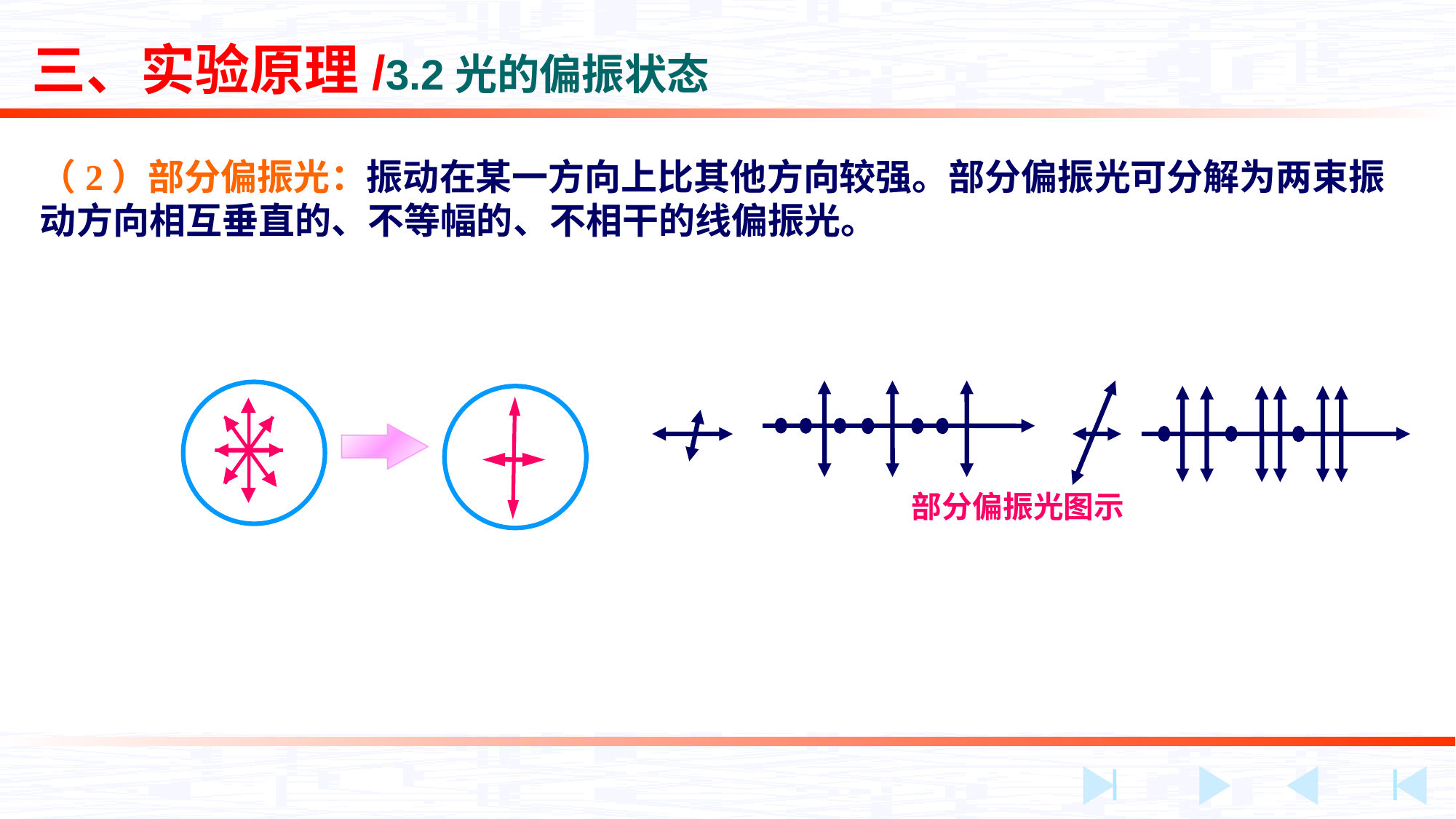

三、实验原理/3.2光的偏振状态
（2）部分偏振光：振动在某一方向上比其他方向较强。部分偏振光可分解为两束振动方向相互垂直的、不等幅的、不相干的线偏振光。

部分偏振光图示